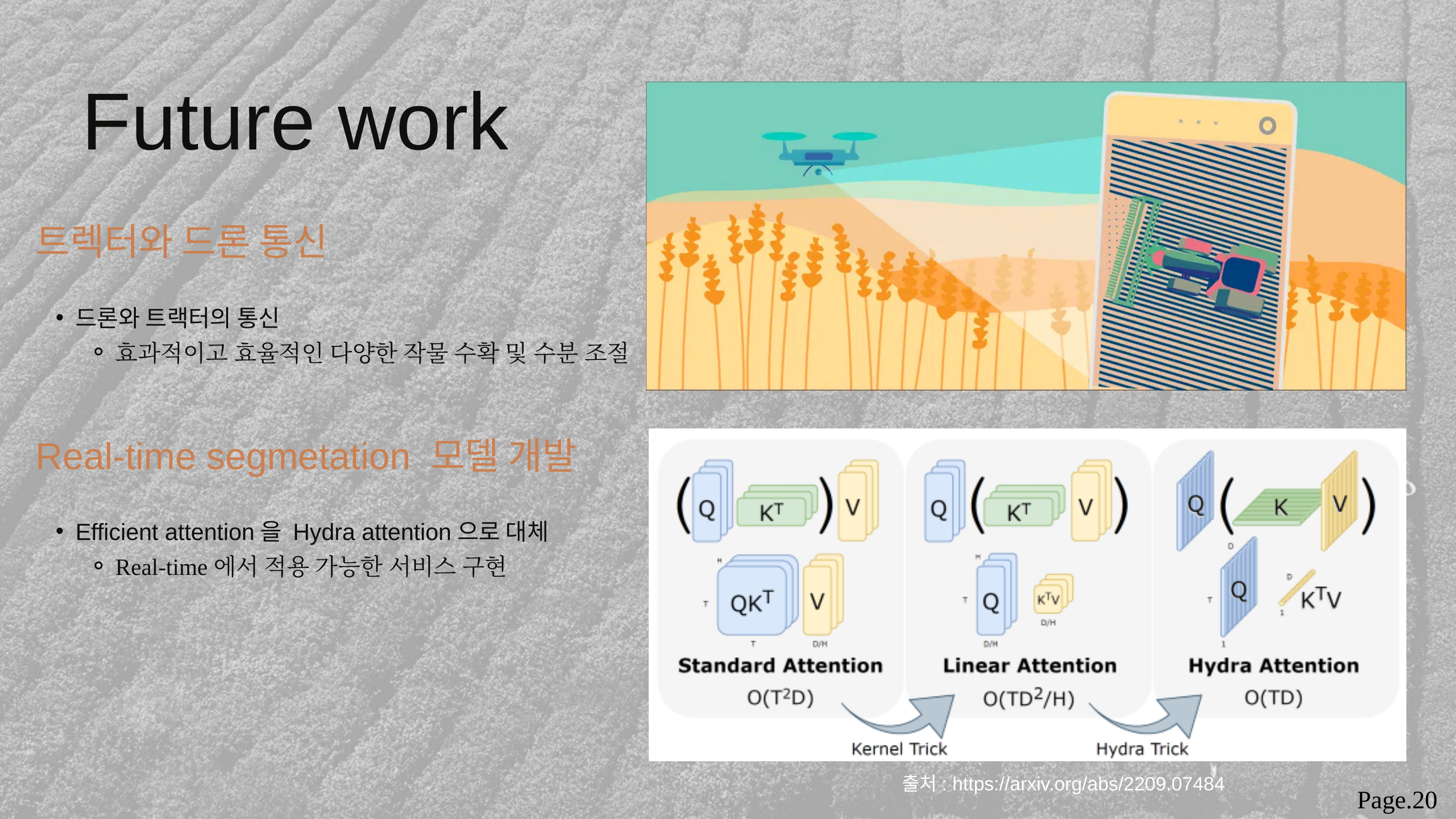

Future work

트렉터와 드론 통신
드론와 트랙터의 통신
효과적이고 효율적인 다양한 작물 수확 및 수분 조절

Real-time segmetation 모델 개발
Efficient attention을 Hydra attention으로 대체
Real-time에서 적용 가능한 서비스 구현
출처: https://arxiv.org/abs/2209.07484
Page.20